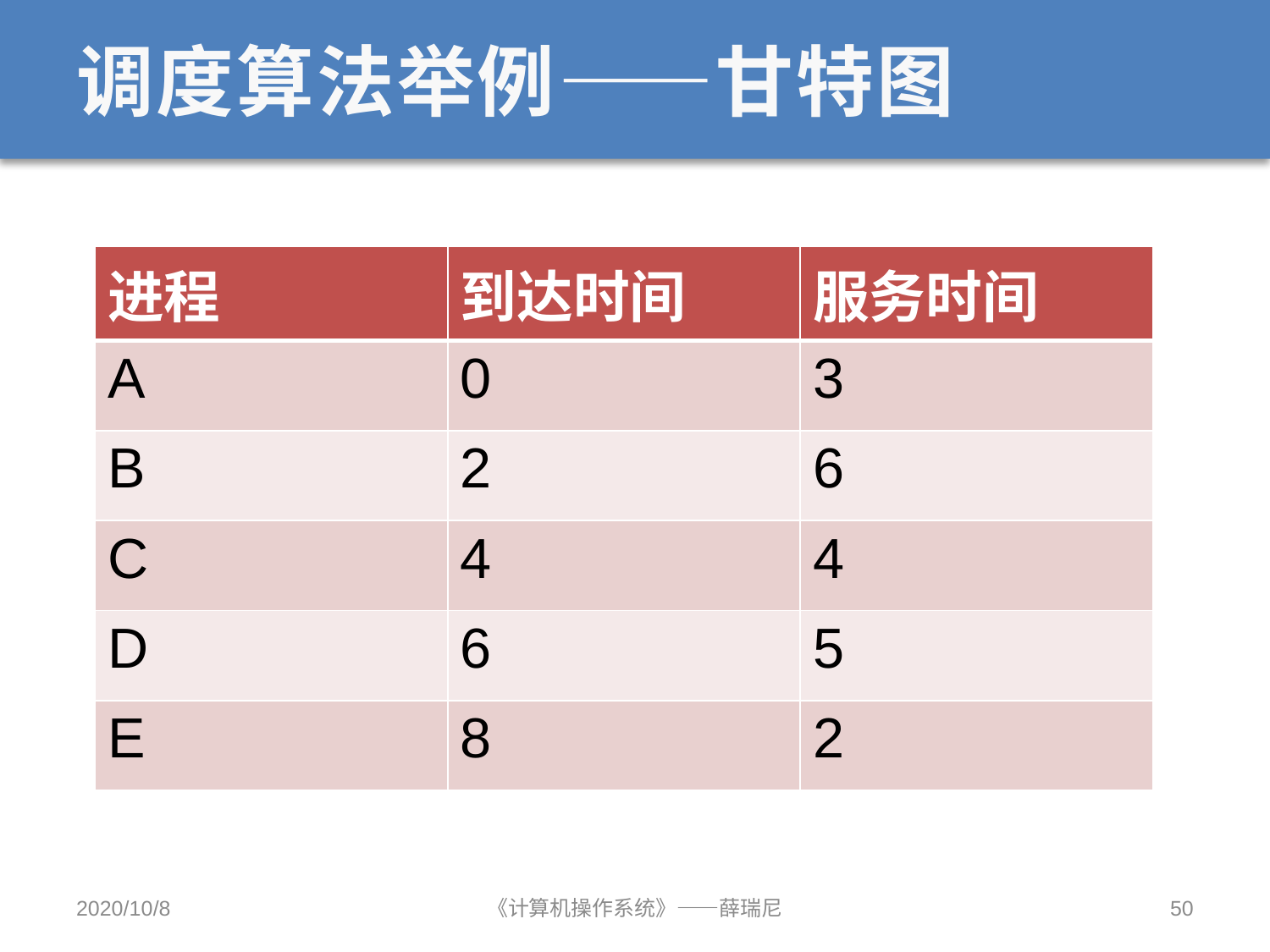

# 调度算法举例——甘特图
| 进程 | 到达时间 | 服务时间 |
| --- | --- | --- |
| A | 0 | 3 |
| B | 2 | 6 |
| C | 4 | 4 |
| D | 6 | 5 |
| E | 8 | 2 |
2020/10/8
《计算机操作系统》——薛瑞尼
50